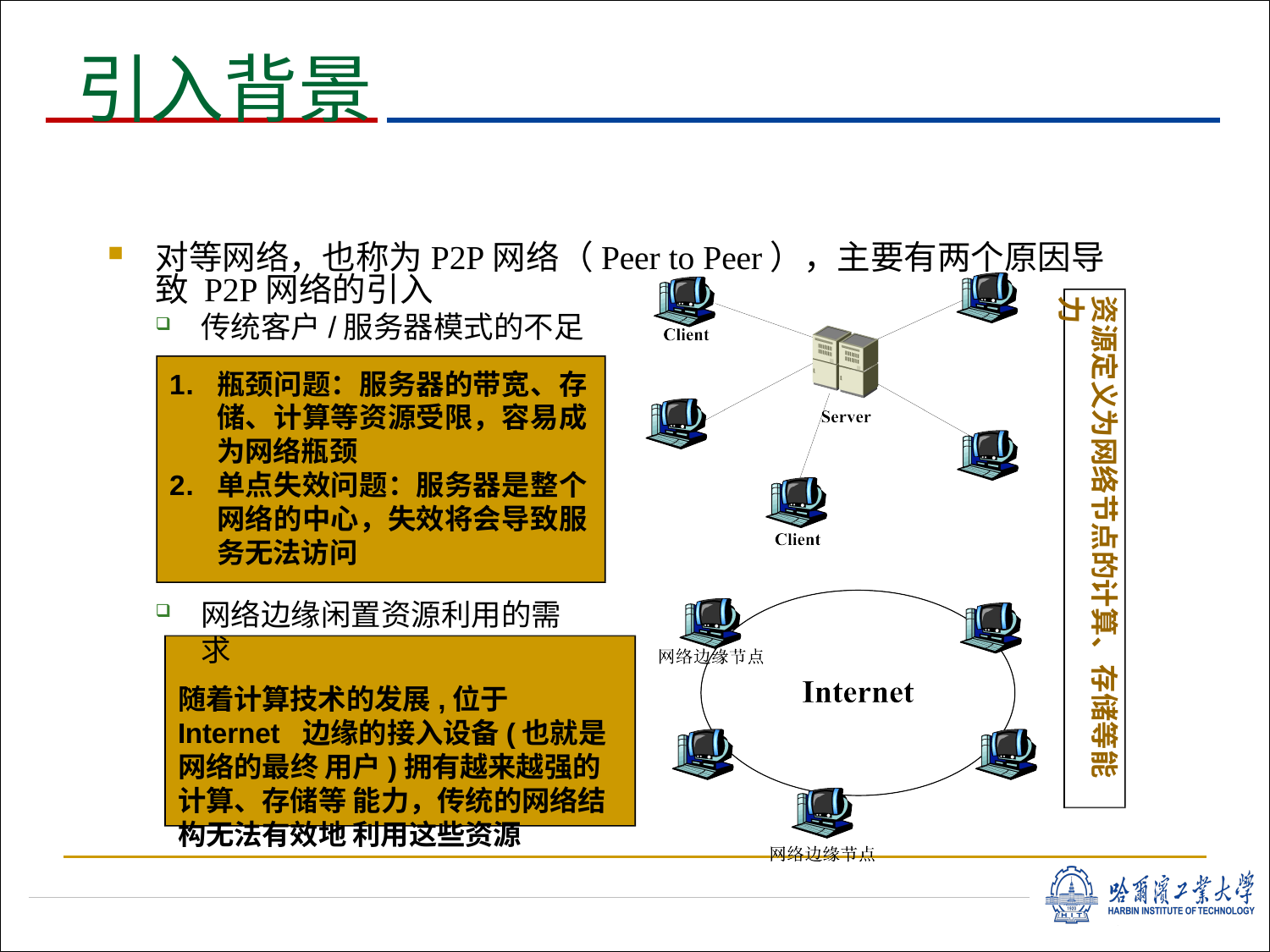

# 引入背景
对等网络，也称为P2P网络（Peer to Peer），主要有两个原因导致 P2P网络的引入
传统客户/服务器模式的不足
瓶颈问题：服务器的带宽、存 储、计算等资源受限，容易成 为网络瓶颈
单点失效问题：服务器是整个 网络的中心，失效将会导致服 务无法访问

网络边缘闲置资源利用的需求
随着计算技术的发展,位于Internet  边缘的接入设备(也就是网络的最终 用户)拥有越来越强的计算、存储等 能力，传统的网络结构无法有效地 利用这些资源

资源定义为网络节点的计算、存储等能
力

14